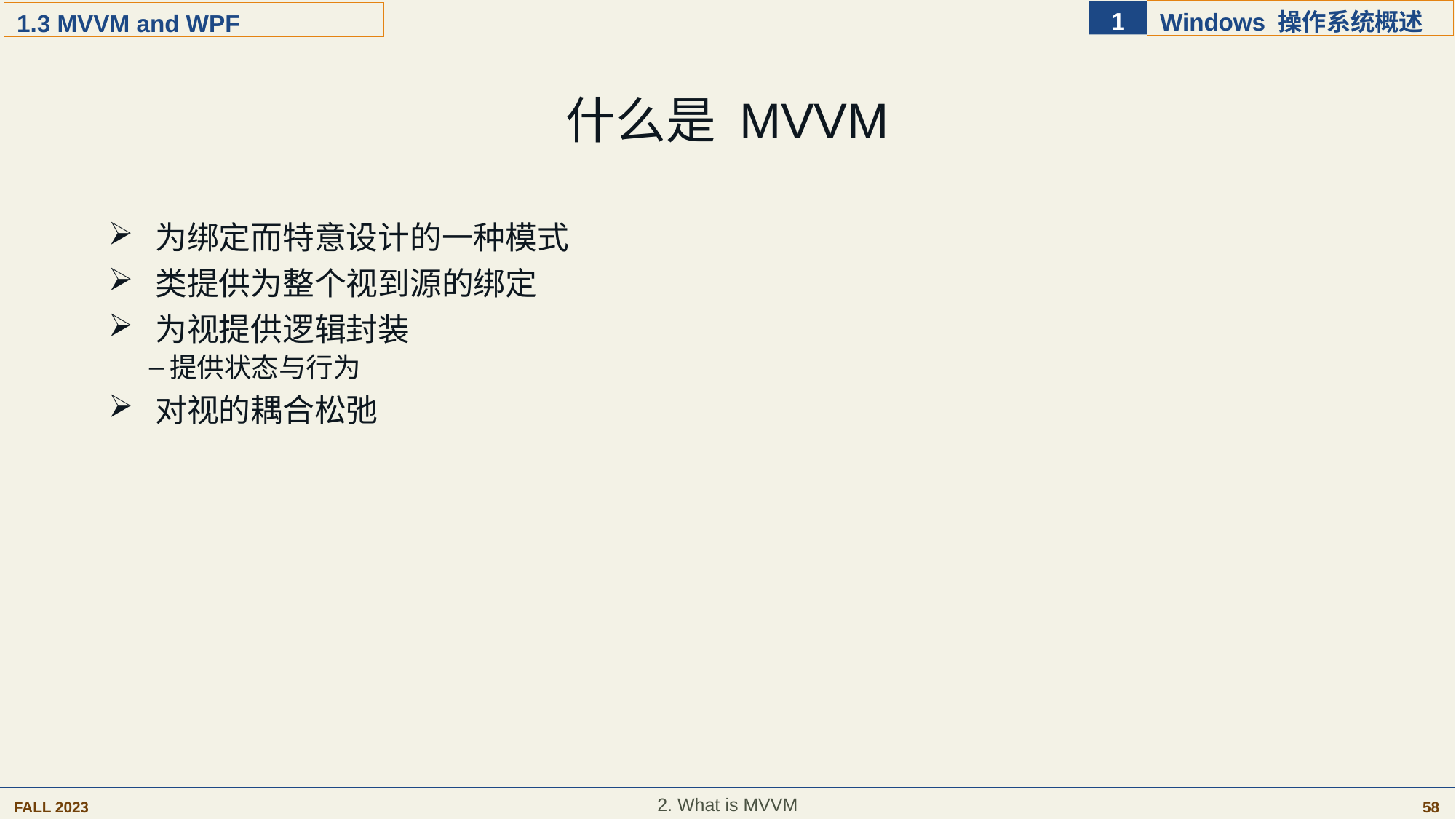

什么是 MVVM
  为绑定而特意设计的一种模式
  类提供为整个视到源的绑定
  为视提供逻辑封装
提供状态与行为
  对视的耦合松弛

2. What is MVVM